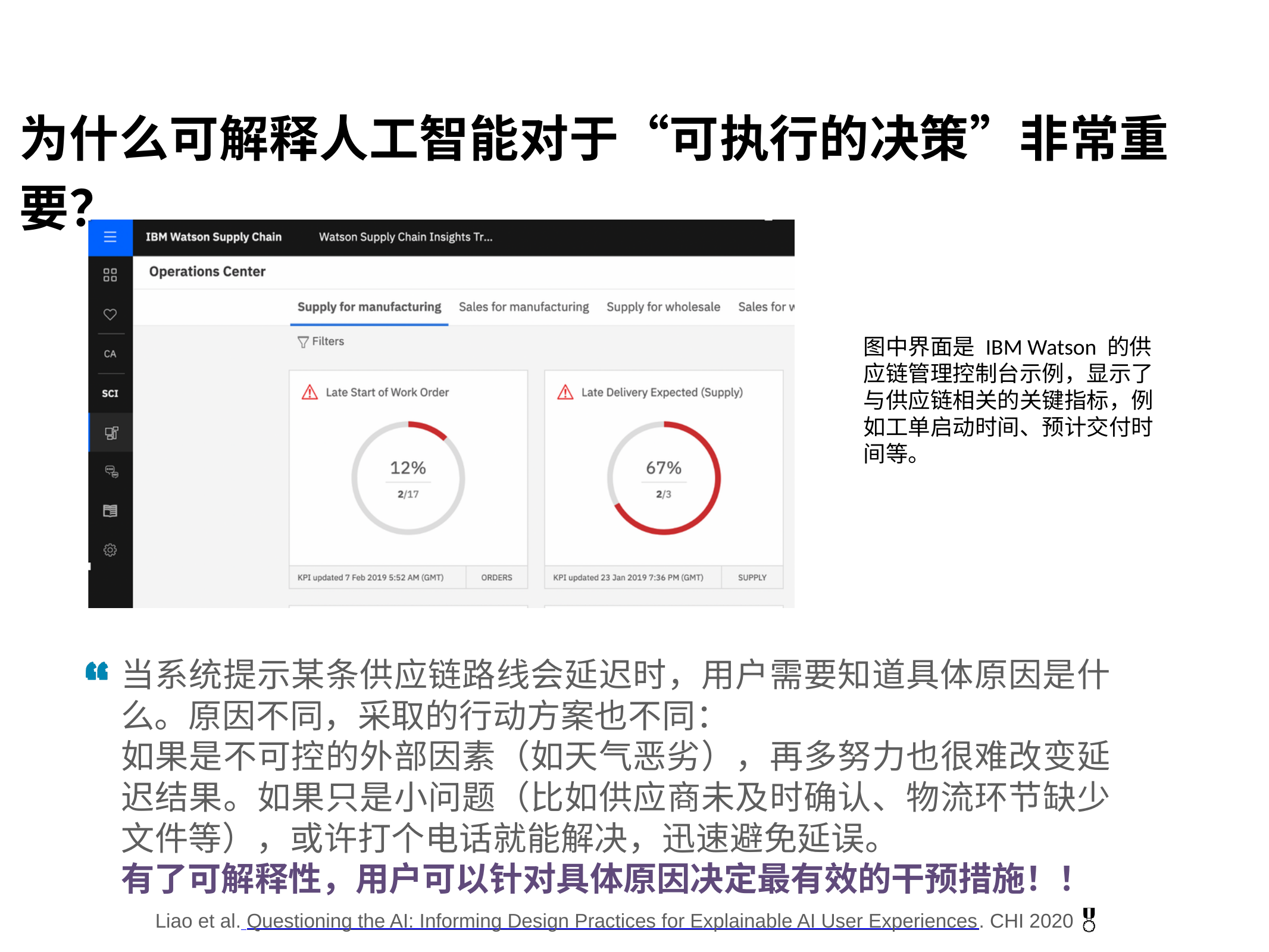

为什么可解释人工智能对于“可执行的决策”非常重要？

图中界面是 IBM Watson 的供应链管理控制台示例，显示了与供应链相关的关键指标，例如工单启动时间、预计交付时间等。
当系统提示某条供应链路线会延迟时，用户需要知道具体原因是什么。原因不同，采取的行动方案也不同：
如果是不可控的外部因素（如天气恶劣），再多努力也很难改变延迟结果。如果只是小问题（比如供应商未及时确认、物流环节缺少文件等），或许打个电话就能解决，迅速避免延误。
有了可解释性，用户可以针对具体原因决定最有效的干预措施！！

Liao et al. Questioning the AI: Informing Design Practices for Explainable AI User Experiences. CHI 2020